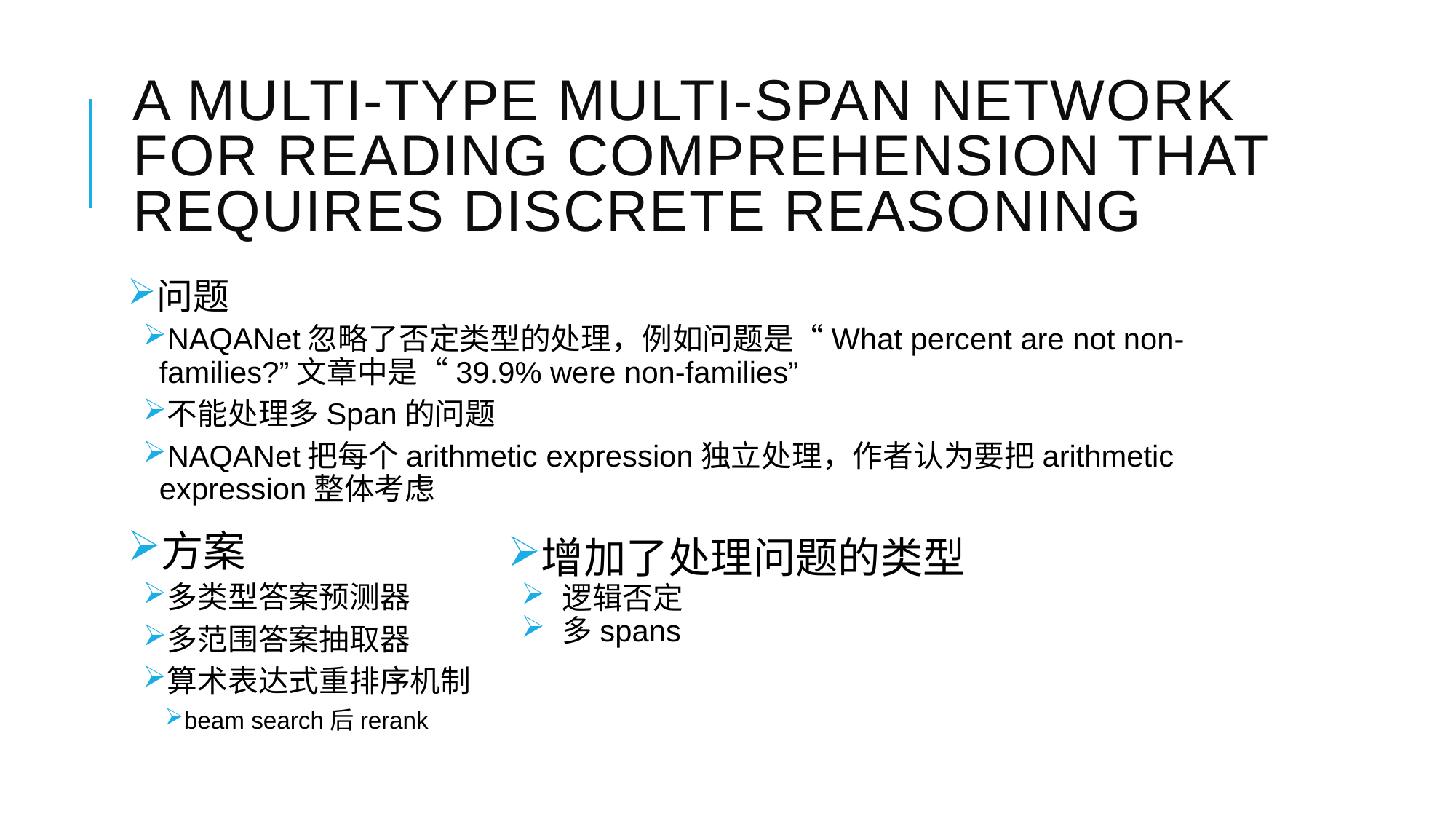

# A Multi-Type Multi-Span Network for Reading Comprehension that Requires Discrete Reasoning
问题
NAQANet忽略了否定类型的处理，例如问题是“What percent are not non-families?”文章中是“39.9% were non-families”
不能处理多Span的问题
NAQANet把每个arithmetic expression独立处理，作者认为要把arithmetic expression整体考虑
方案
多类型答案预测器
多范围答案抽取器
算术表达式重排序机制
beam search后rerank
增加了处理问题的类型
逻辑否定
多spans